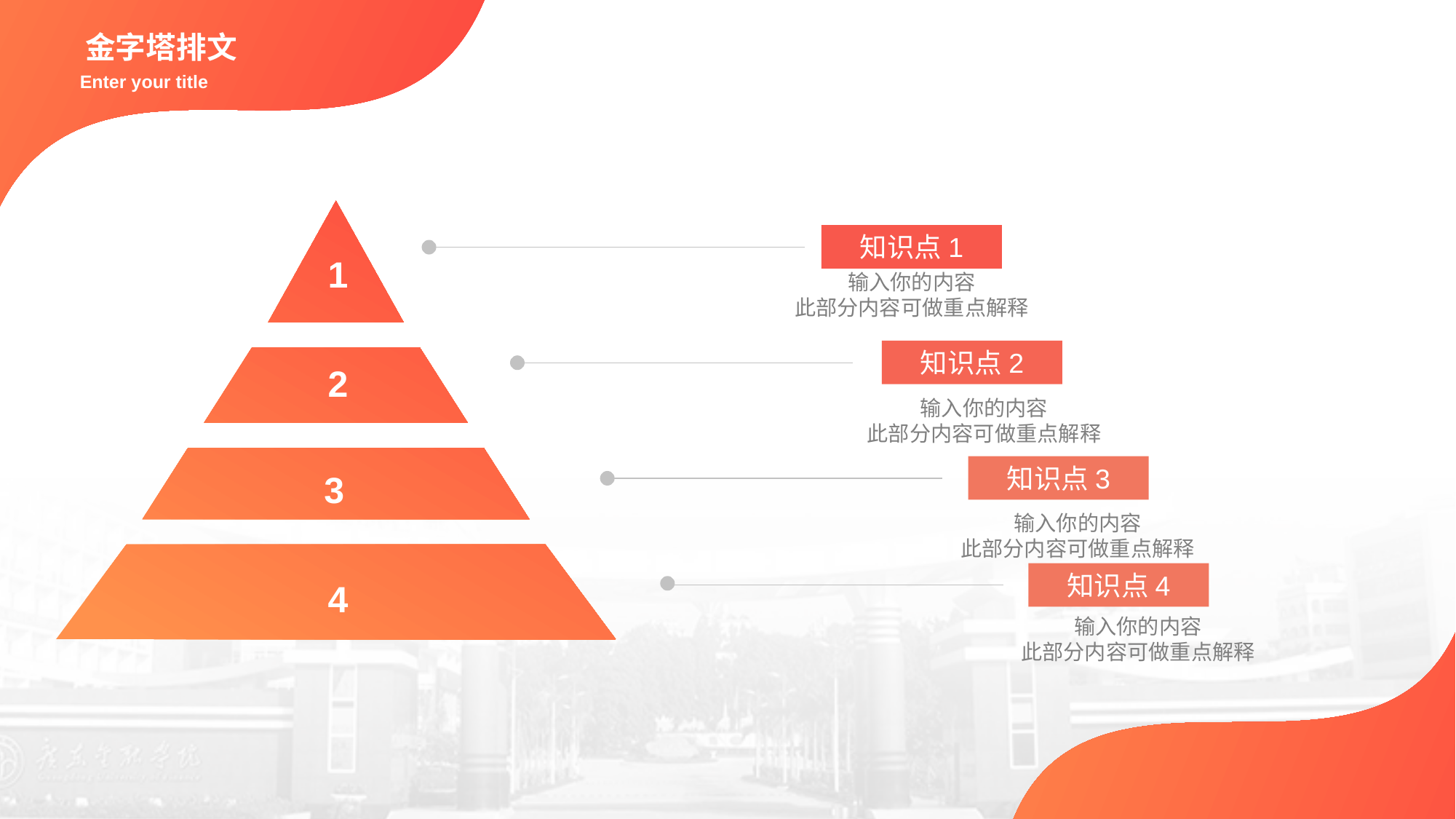

金字塔排文
Enter your title

知识点1

1
输入你的内容
此部分内容可做重点解释
知识点2
2

输入你的内容
此部分内容可做重点解释
知识点3
3

输入你的内容
此部分内容可做重点解释
知识点4
4

输入你的内容
此部分内容可做重点解释